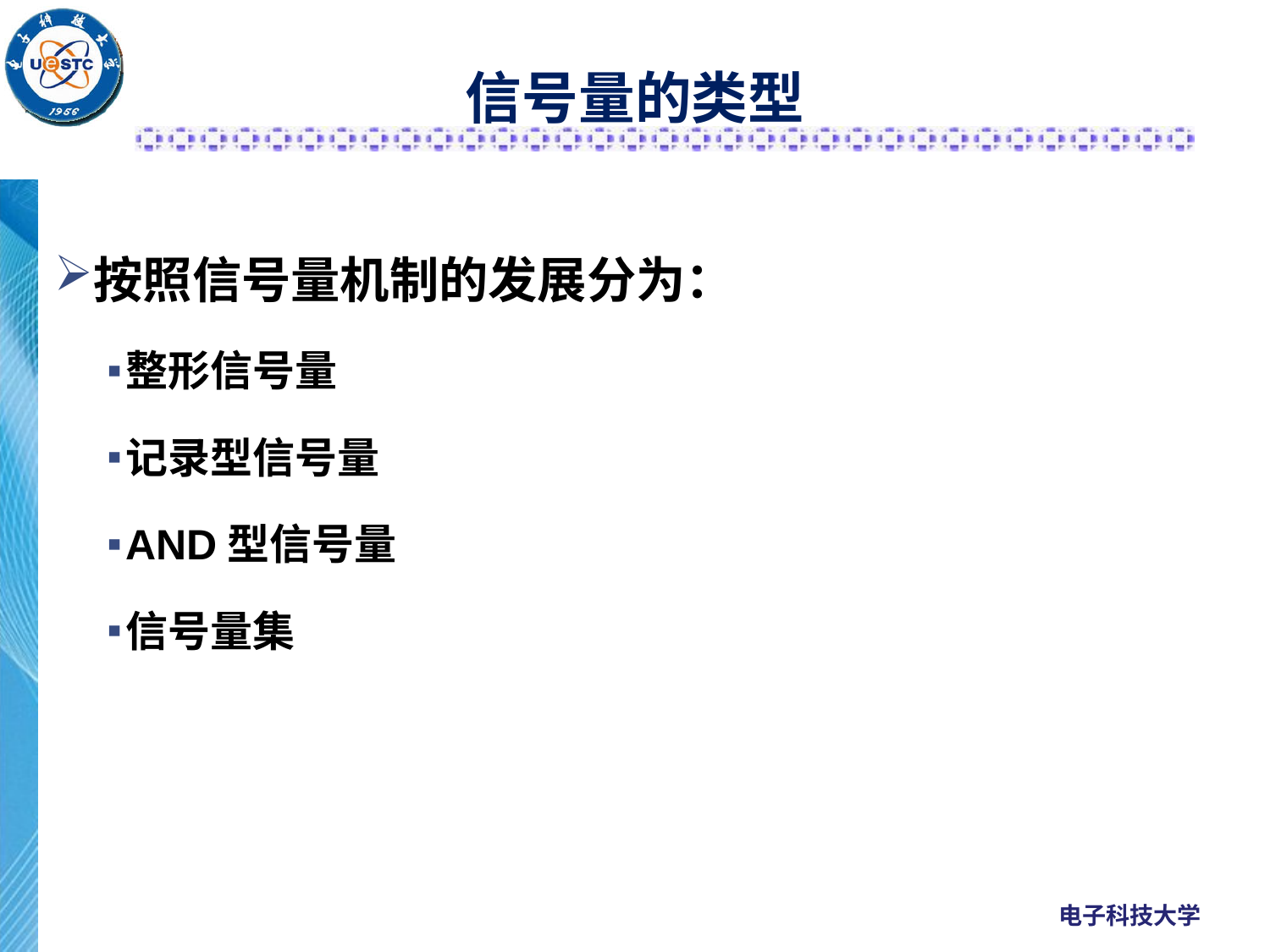

# 信号量的类型
按照信号量机制的发展分为：
整形信号量
记录型信号量
AND型信号量
信号量集